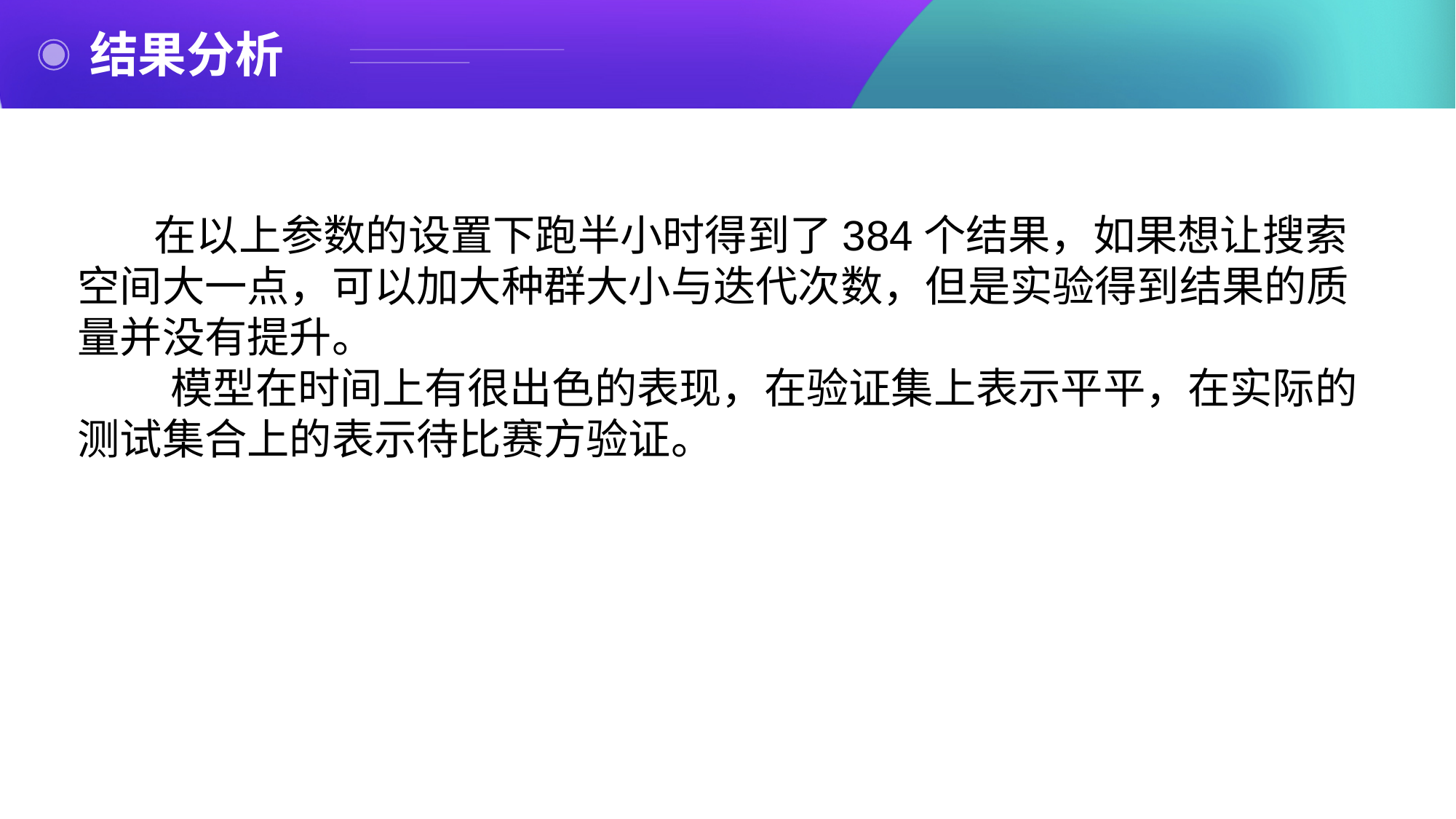

结果分析

       在以上参数的设置下跑半小时得到了384个结果，如果想让搜索空间大一点，可以加大种群大小与迭代次数，但是实验得到结果的质量并没有提升。
   模型在时间上有很出色的表现，在验证集上表示平平，在实际的测试集合上的表示待比赛方验证。
添加标题

您的正文已经简明扼要，字字珠玑，但信息却错综复杂
添加标题

您的正文已经简明扼要，字字珠玑，但信息却错综复杂